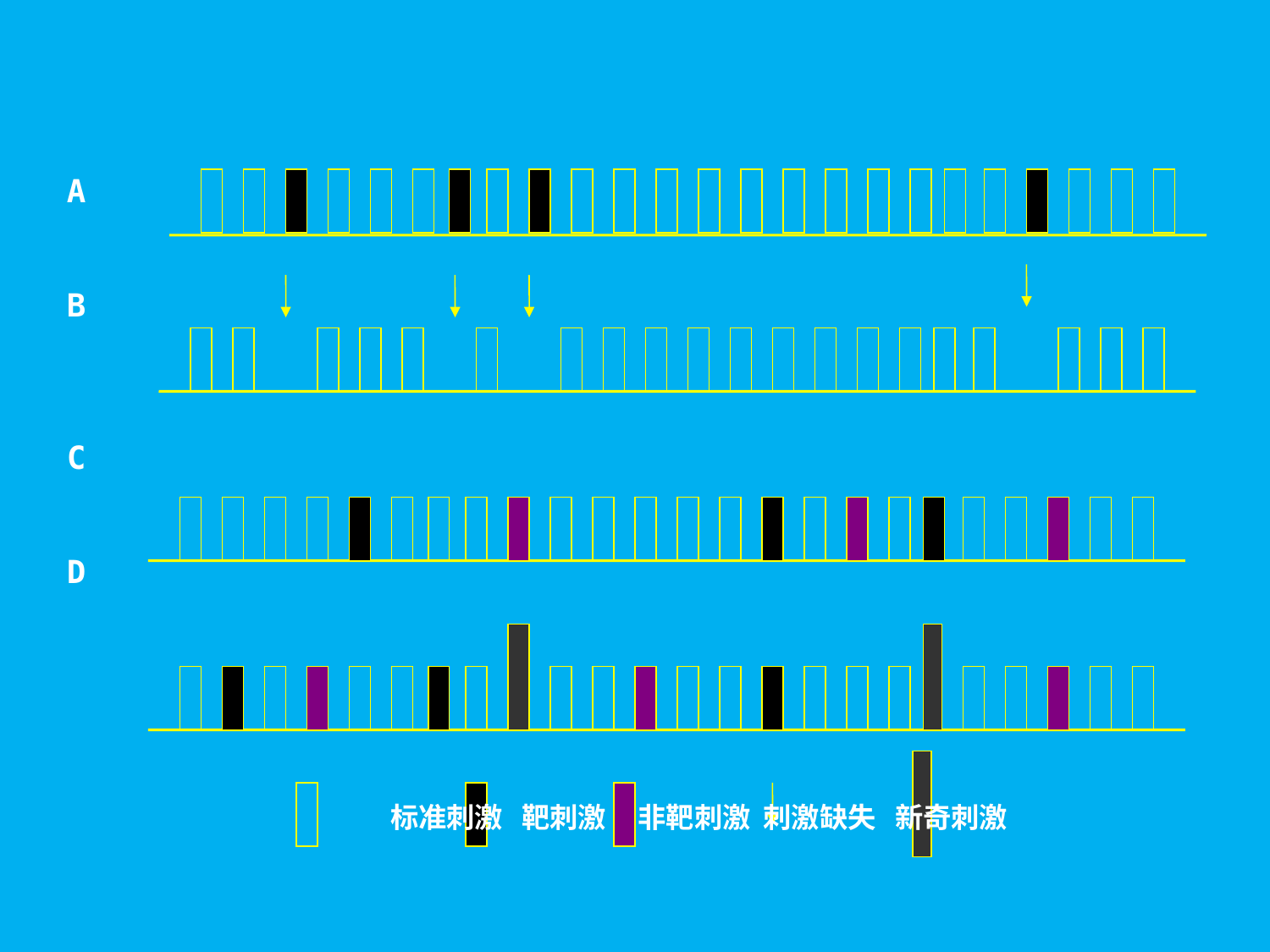

A

B

C

D

标准刺激   靶刺激     非靶刺激  刺激缺失   新奇刺激